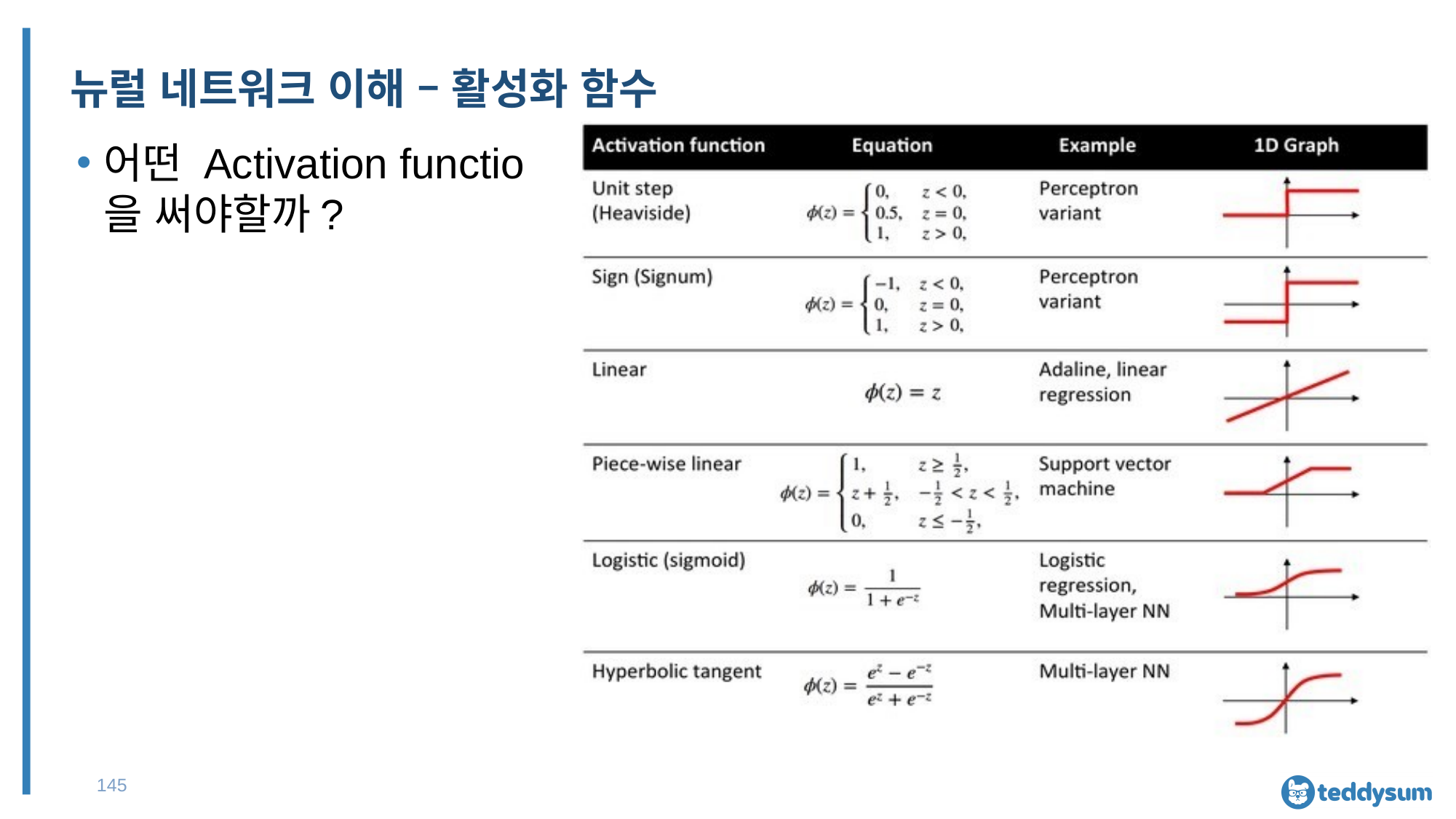

# 뉴럴 네트워크 이해 – 활성화 함수

어떤 Activation functio을 써야할까?
145